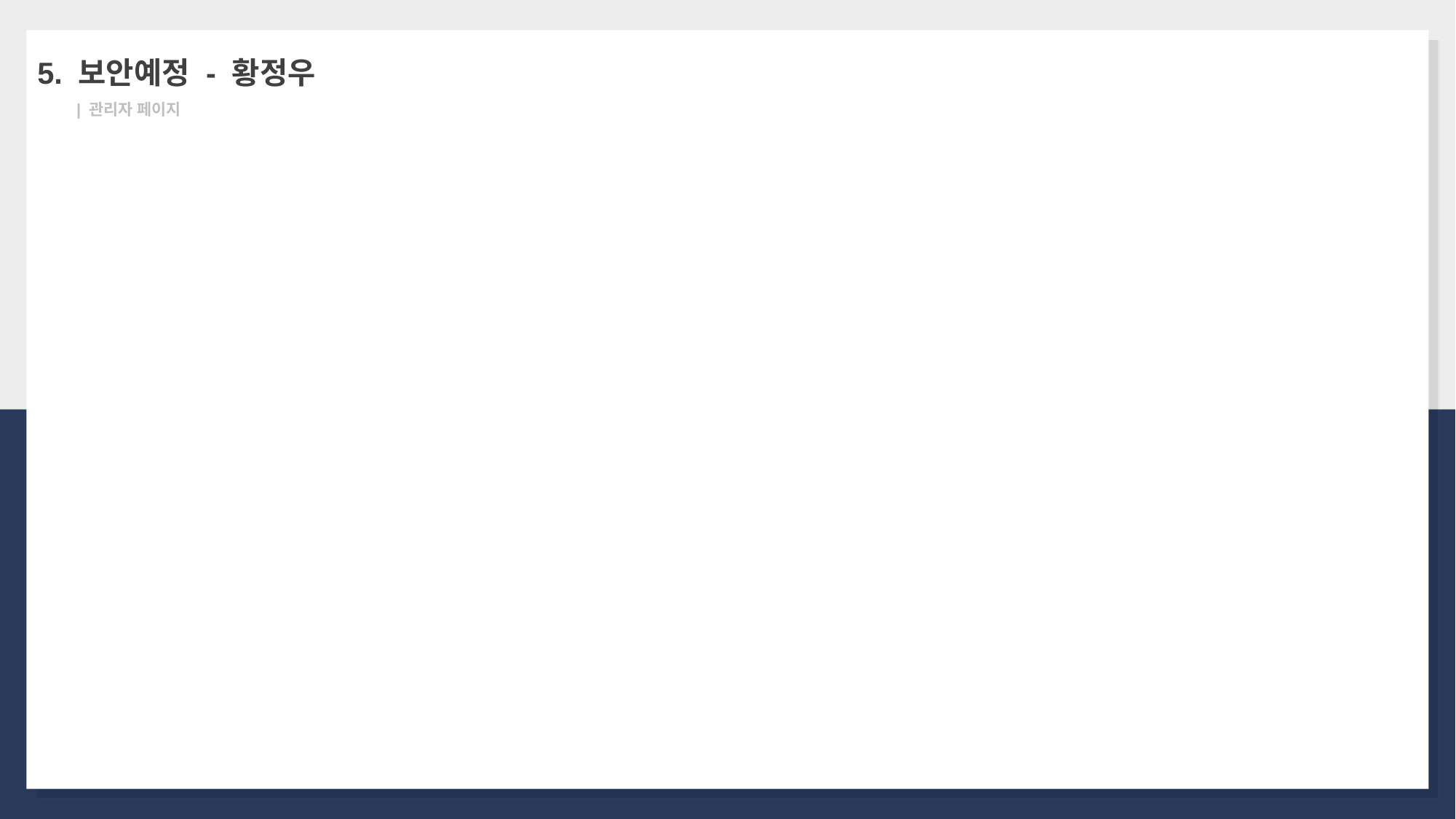

5. 보안예정 - 황정우
              | 관리자 페이지